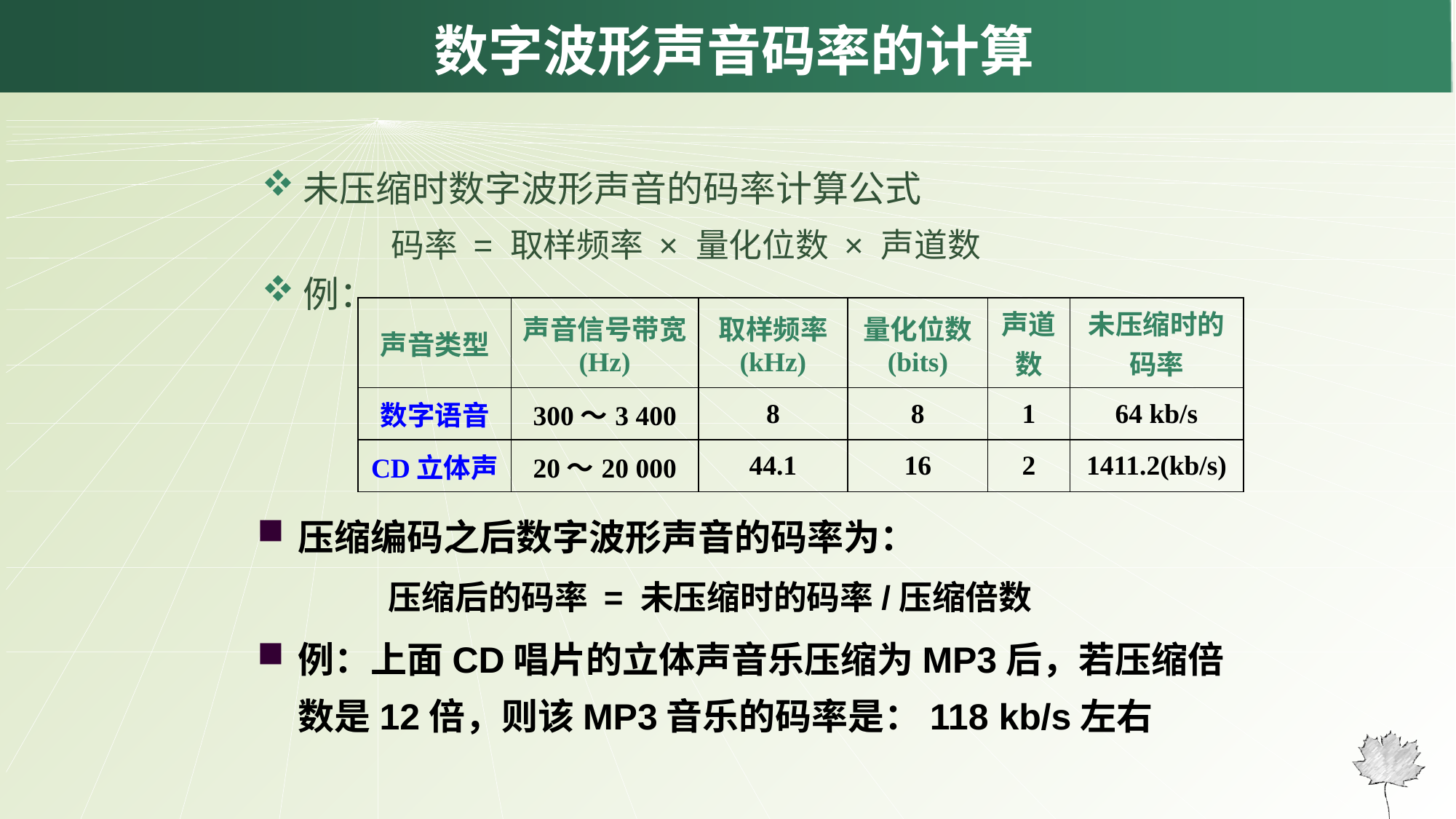

# 数字波形声音码率的计算
未压缩时数字波形声音的码率计算公式
         码率 = 取样频率 × 量化位数 × 声道数
例：
| 声音类型 | 声音信号带宽 (Hz) | 取样频率 (kHz) | 量化位数 (bits) | 声道数 | 未压缩时的 码率 |
| --- | --- | --- | --- | --- | --- |
| 数字语音 | 300～3 400 | 8 | 8 | 1 | 64 kb/s |
| CD立体声 | 20～20 000 | 44.1 | 16 | 2 | 1411.2(kb/s) |
压缩编码之后数字波形声音的码率为：
         压缩后的码率 = 未压缩时的码率/压缩倍数
例：上面CD唱片的立体声音乐压缩为MP3后，若压缩倍数是12倍，则该MP3音乐的码率是：118 kb/s左右